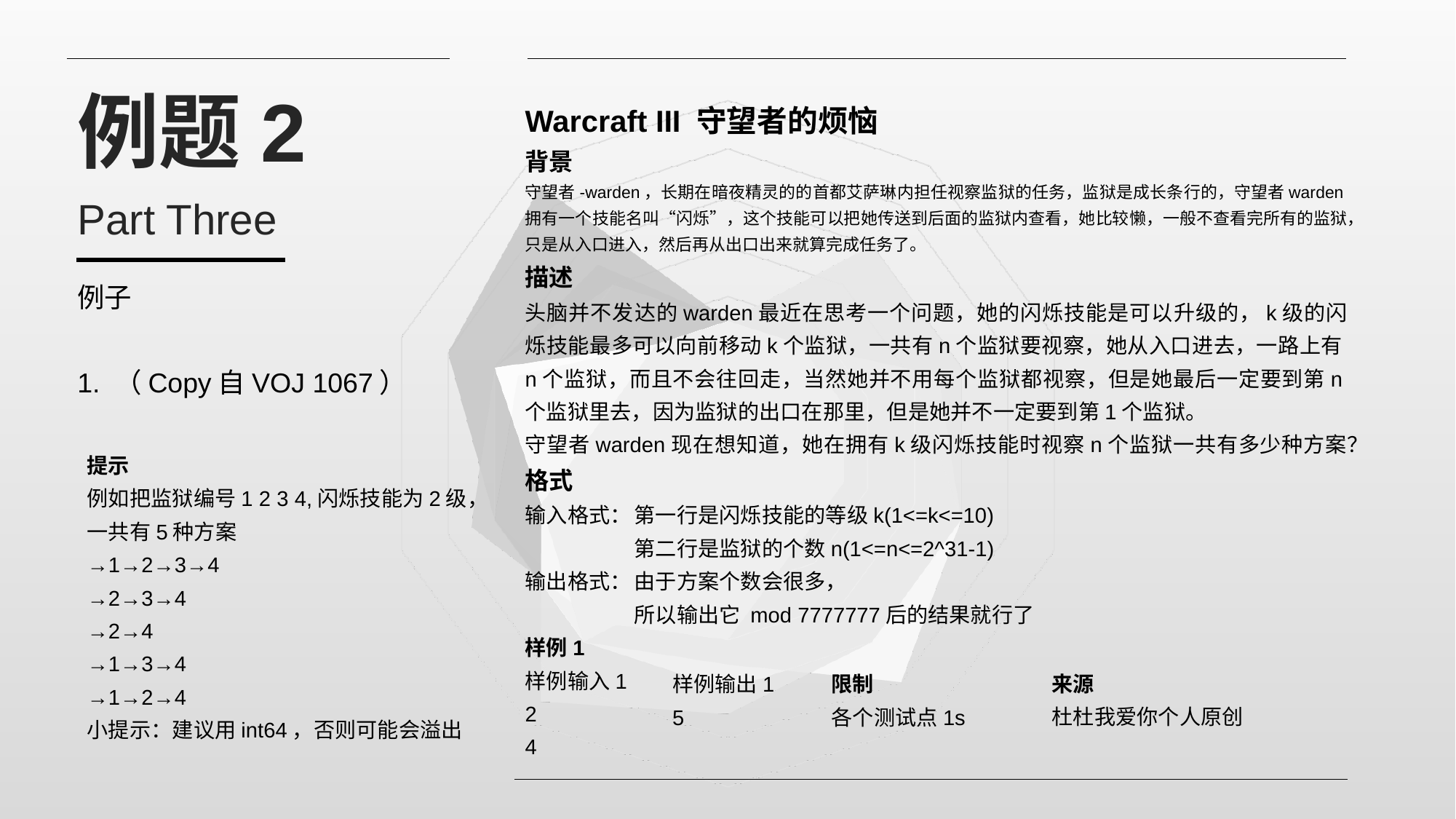

Warcraft III 守望者的烦恼
背景
守望者-warden，长期在暗夜精灵的的首都艾萨琳内担任视察监狱的任务，监狱是成长条行的，守望者warden拥有一个技能名叫“闪烁”，这个技能可以把她传送到后面的监狱内查看，她比较懒，一般不查看完所有的监狱，只是从入口进入，然后再从出口出来就算完成任务了。
描述
头脑并不发达的warden最近在思考一个问题，她的闪烁技能是可以升级的，k级的闪烁技能最多可以向前移动k个监狱，一共有n个监狱要视察，她从入口进去，一路上有n个监狱，而且不会往回走，当然她并不用每个监狱都视察，但是她最后一定要到第n个监狱里去，因为监狱的出口在那里，但是她并不一定要到第1个监狱。
守望者warden现在想知道，她在拥有k级闪烁技能时视察n个监狱一共有多少种方案？
格式
输入格式：	第一行是闪烁技能的等级k(1<=k<=10)
                	第二行是监狱的个数n(1<=n<=2^31-1)
输出格式：	由于方案个数会很多，
                 	所以输出它 mod 7777777后的结果就行了
样例1
样例输入1
2
4
例题2
Part Three
例子

1. （Copy自VOJ 1067）
提示
例如把监狱编号1 2 3 4,闪烁技能为2级，
一共有5种方案
→1→2→3→4
→2→3→4
→2→4
→1→3→4
→1→2→4
小提示：建议用int64，否则可能会溢出
来源
杜杜我爱你个人原创
样例输出1
5
限制
各个测试点1s